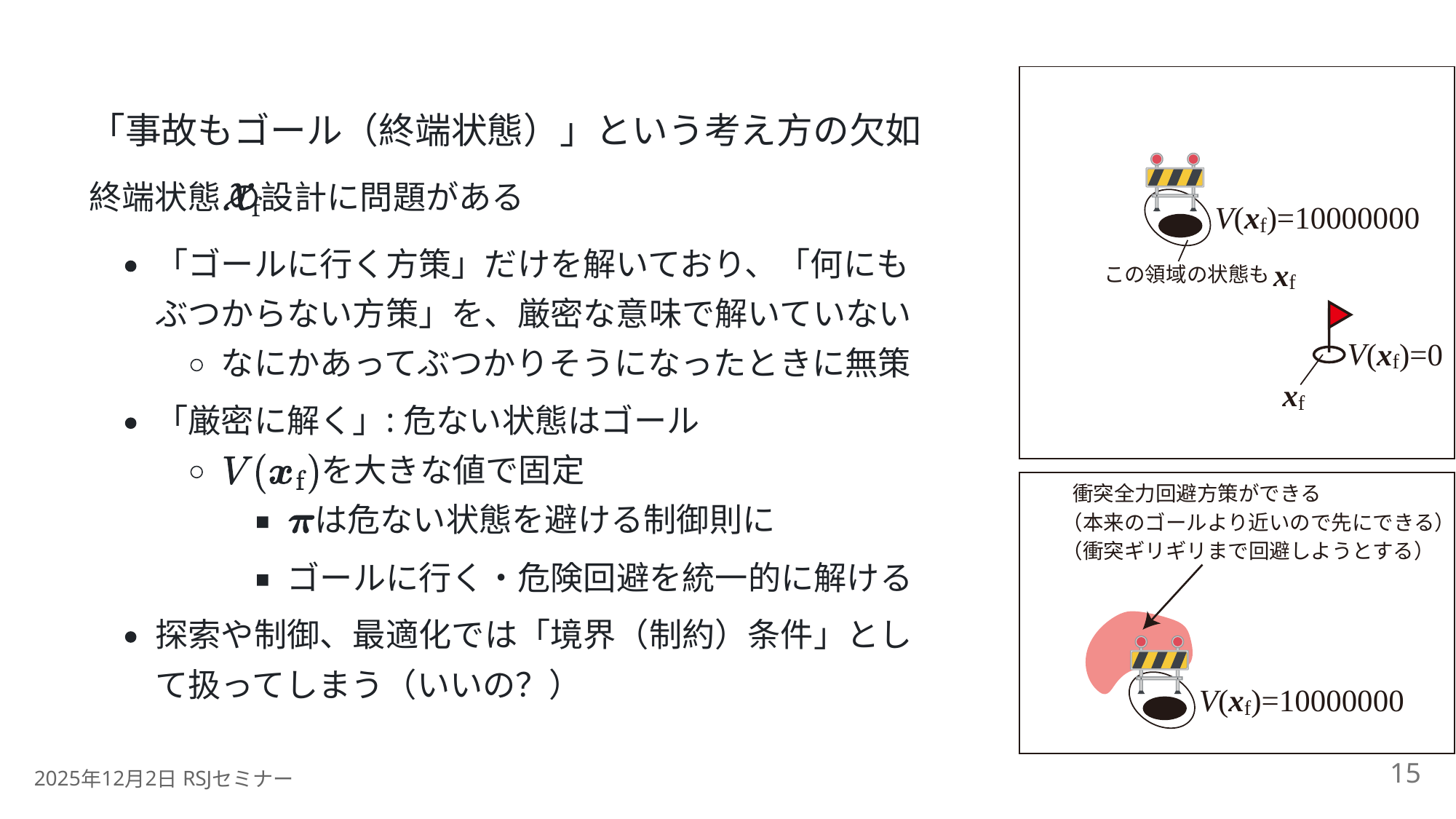

「事故もゴール（終端状態）」という考え方の欠如

終端状態 の設計に問題がある

V
(
)=10000000
x

f

「ゴールに行く方策」だけを解いており、「何にも
x

この領域の状態も
f
ぶつからない方策」を、厳密な意味で解いていない

V
(
)=0
x
なにかあってぶつかりそうになったときに無策

f

x
f
:
「厳密に解く」
危ない状態はゴール

を大きな値で固定

衝突全力回避方策ができる
は危ない状態を避ける制御則に
（本来のゴールより近いので先にできる）

（衝突ギリギリまで回避しようとする）
ゴールに行く・危険回避を統一的に解ける

探索や制御、最適化では「境界（制約）条件」とし

て扱ってしまう（いいの？）

V
(
)=10000000
x

f

15
2025
12
2
 RSJ
年
月
日
セミナー